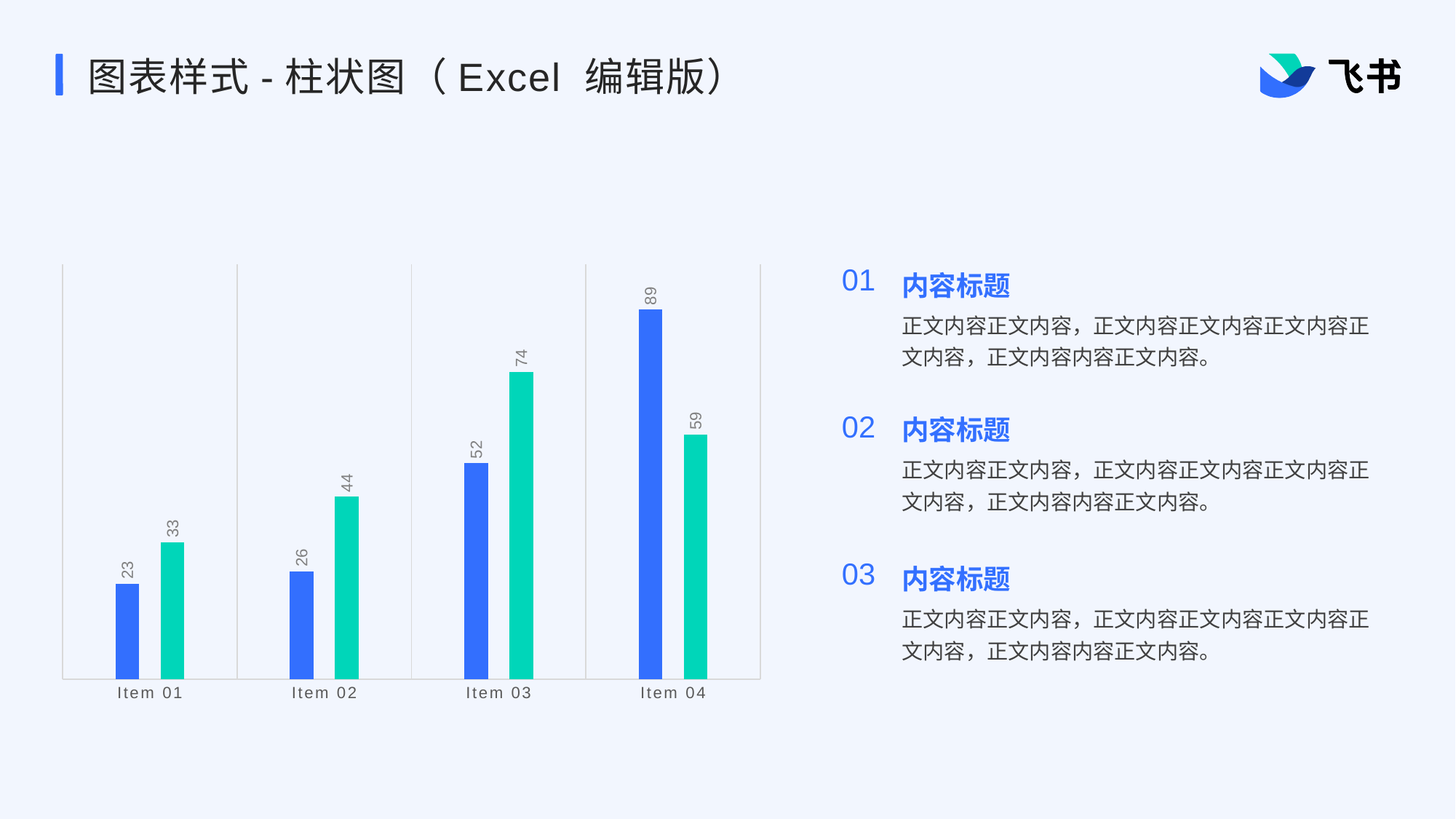

# 图表样式-柱状图（Excel 编辑版）

### Chart

| Category | Series 1 | Series 2 |
|---|---|---|
| Item 01 | 23.0 | 33.0 |
| Item 02 | 26.0 | 44.0 |
| Item 03 | 52.0 | 74.0 |
| Item 04 | 89.0 | 59.0 |
01
内容标题
正文内容正文内容，正文内容正文内容正文内容正文内容，正文内容内容正文内容。
内容标题
02
正文内容正文内容，正文内容正文内容正文内容正文内容，正文内容内容正文内容。
内容标题
03
正文内容正文内容，正文内容正文内容正文内容正文内容，正文内容内容正文内容。